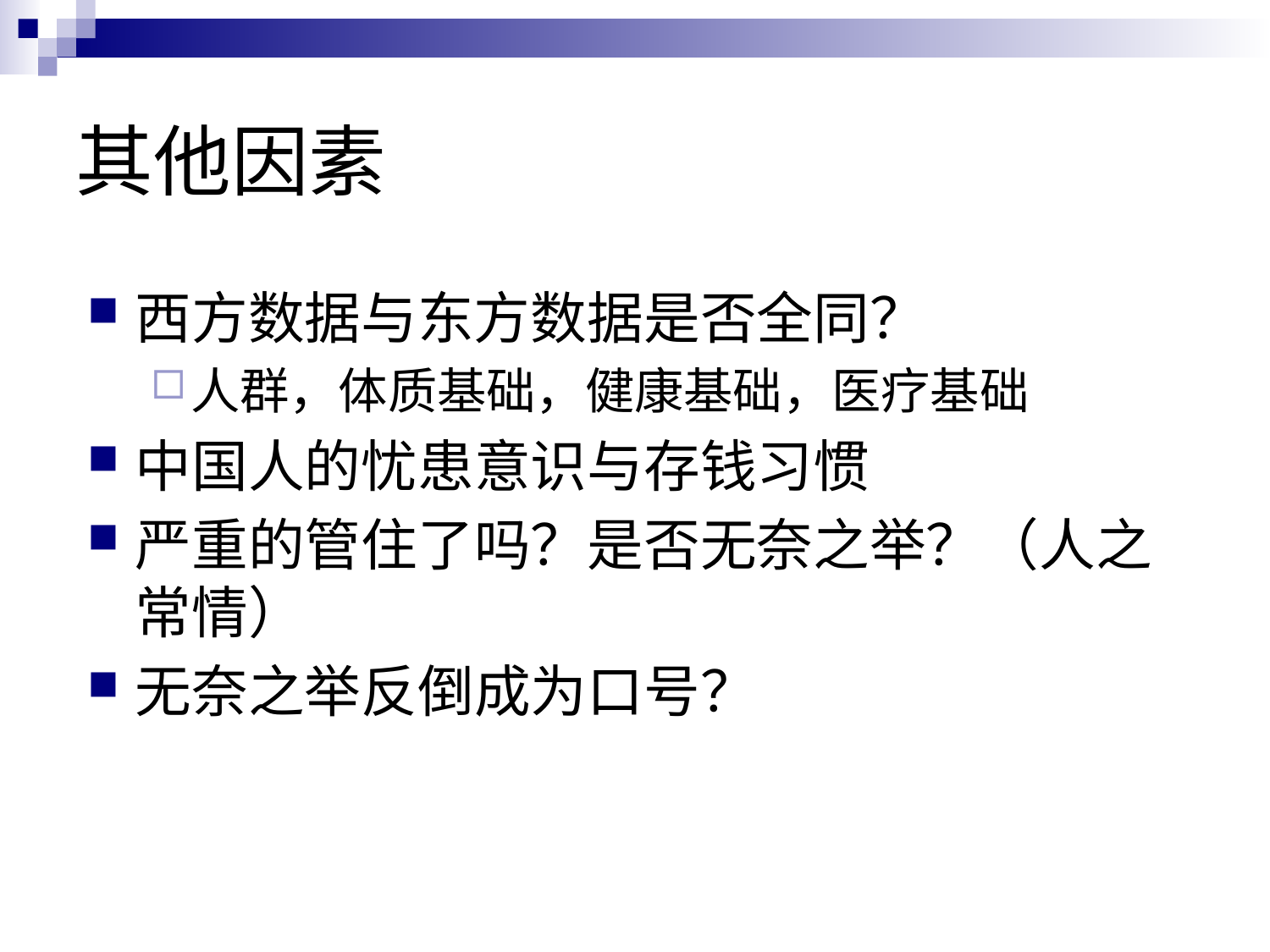

# 其他因素
西方数据与东方数据是否全同？
人群，体质基础，健康基础，医疗基础
中国人的忧患意识与存钱习惯
严重的管住了吗？是否无奈之举？（人之常情）
无奈之举反倒成为口号？